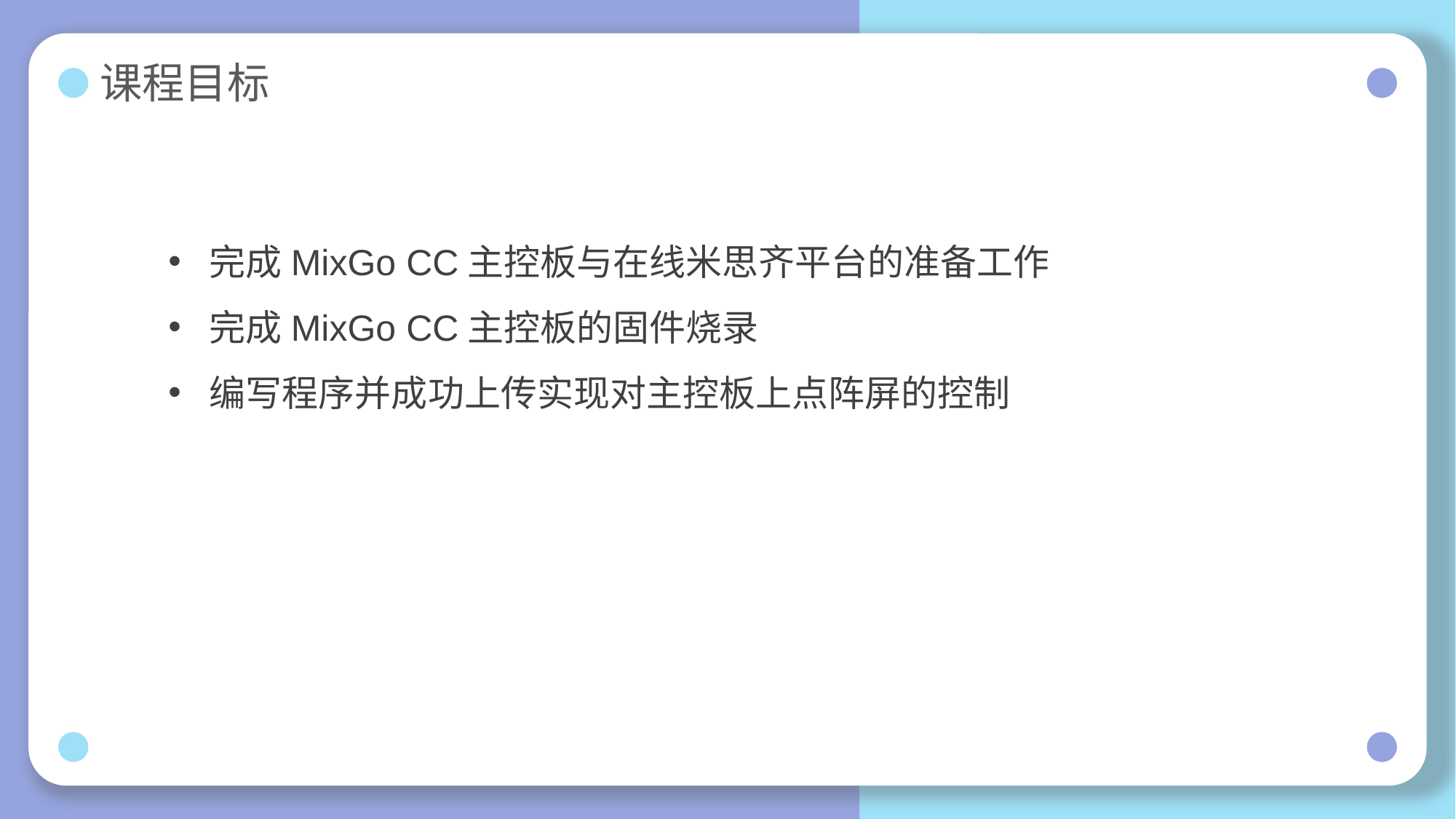

# 课程目标
完成MixGo CC主控板与在线米思齐平台的准备工作
完成MixGo CC主控板的固件烧录
编写程序并成功上传实现对主控板上点阵屏的控制